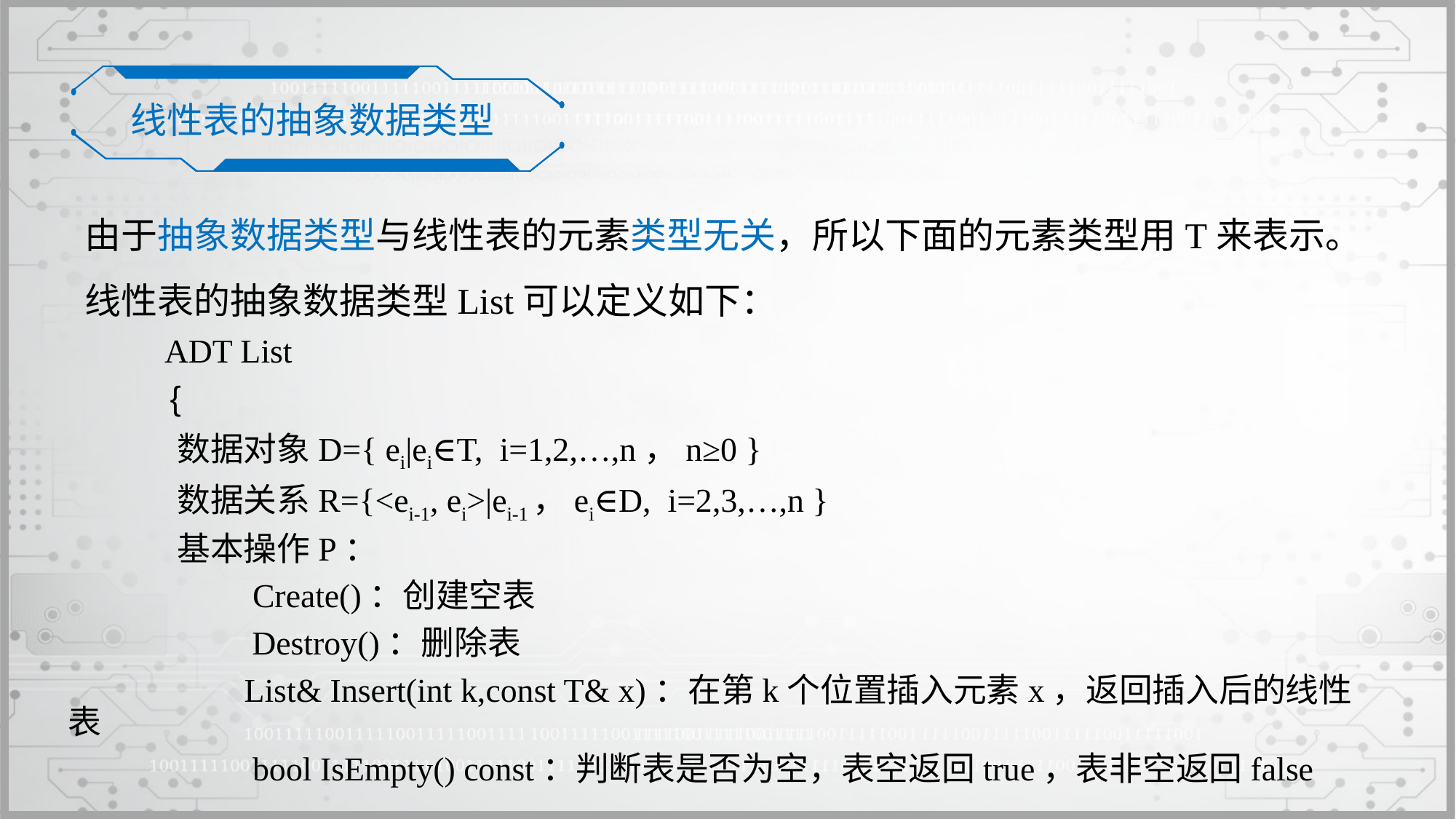

线性表的抽象数据类型
由于抽象数据类型与线性表的元素类型无关，所以下面的元素类型用T来表示。线性表的抽象数据类型List可以定义如下：
          ADT List
           {
	数据对象D={ ei|ei∈T,  i=1,2,…,n，n≥0 }
	数据关系R={<ei-1, ei>|ei-1，ei∈D,  i=2,3,…,n }
	基本操作P：
	         Create()：创建空表
                      Destroy()：删除表
                   List& Insert(int k,const T& x)：在第k个位置插入元素x，返回插入后的线性表
	         bool IsEmpty() const：判断表是否为空，表空返回true，表非空返回false